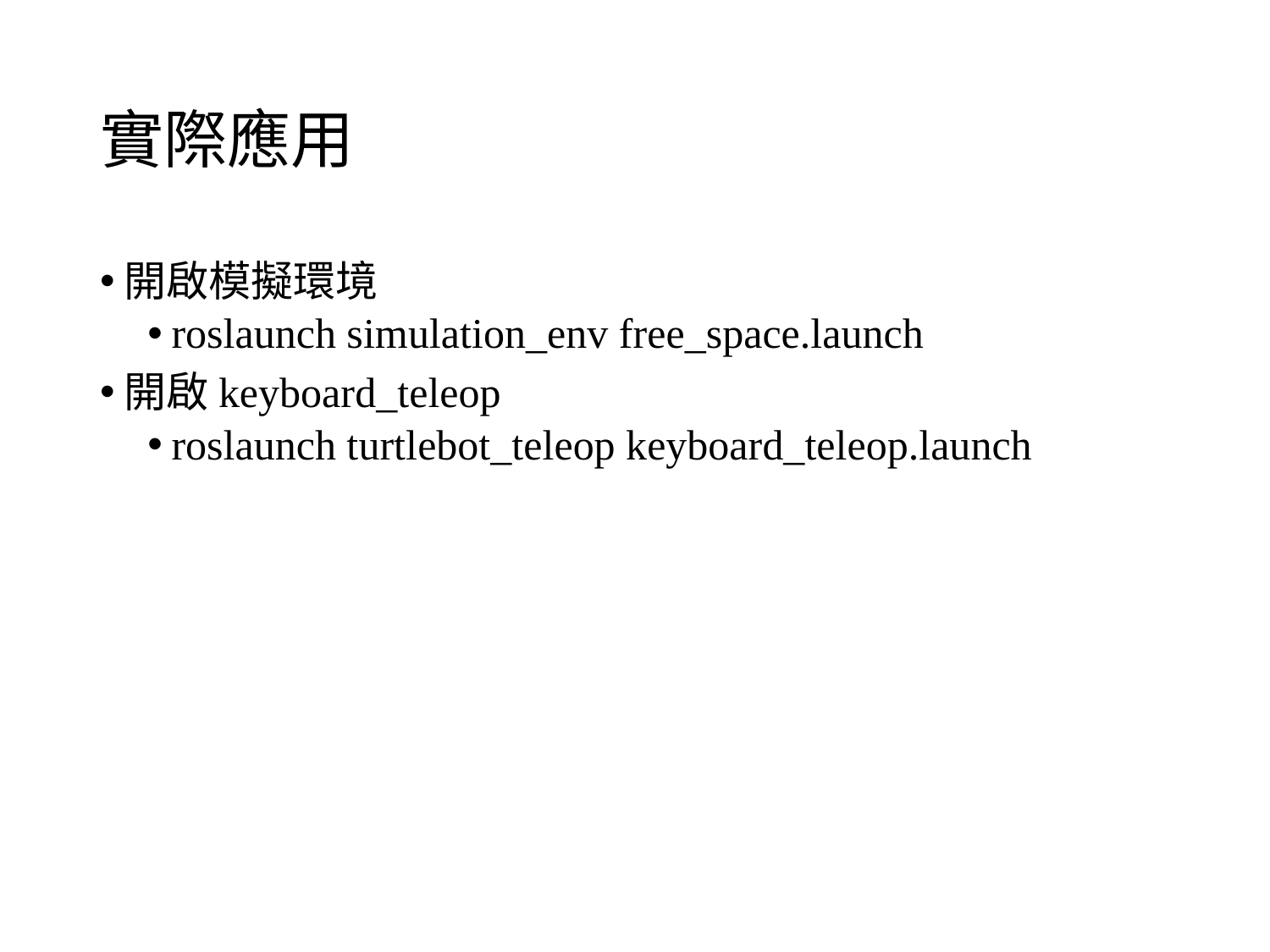

# 實際應用
開啟模擬環境
roslaunch simulation_env free_space.launch
開啟keyboard_teleop
roslaunch turtlebot_teleop keyboard_teleop.launch